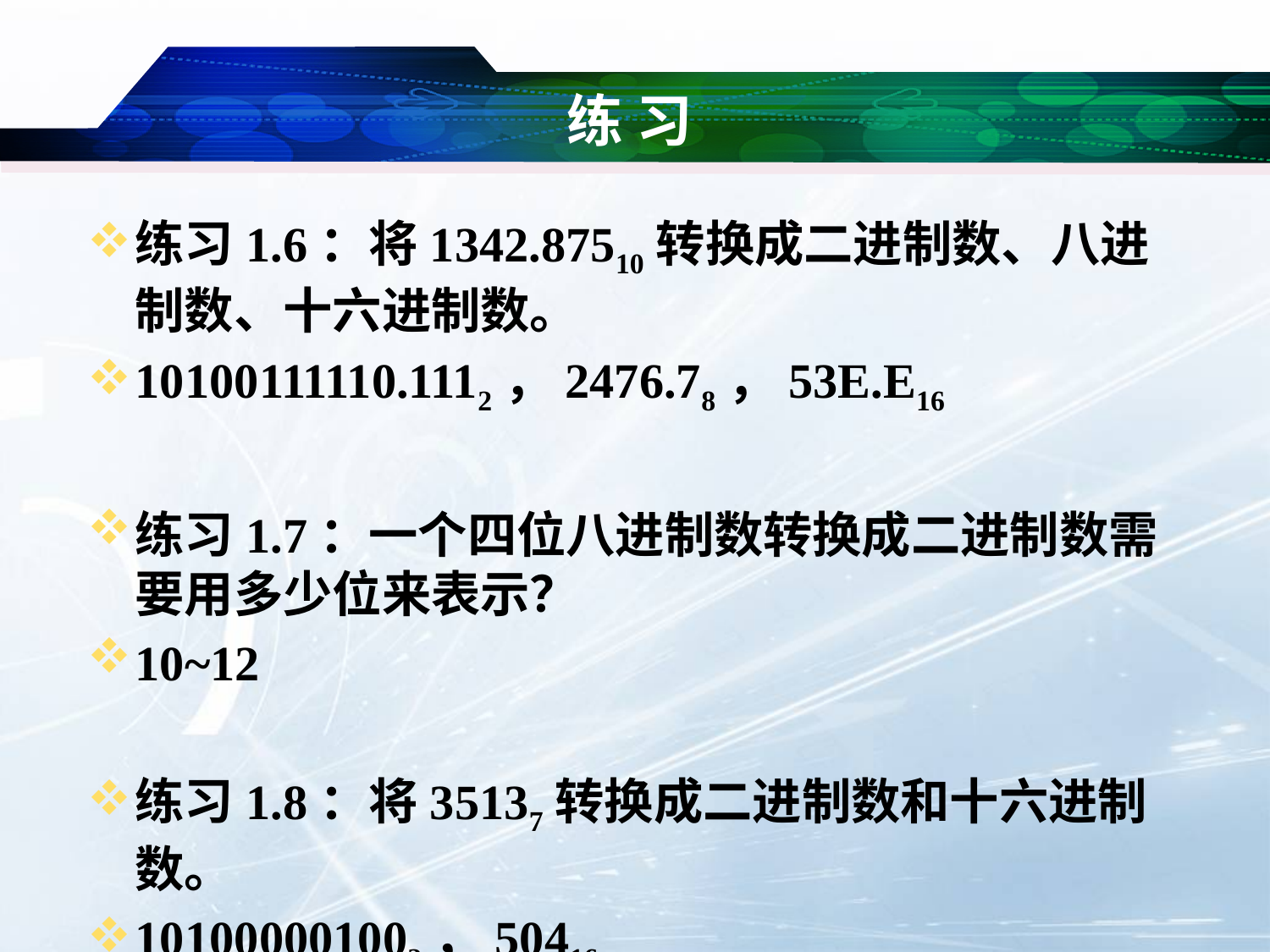

# 练 习
练习1.6：将1342.87510转换成二进制数、八进制数、十六进制数。
10100111110.1112，2476.78，53E.E16

练习1.7：一个四位八进制数转换成二进制数需要用多少位来表示？
10~12

练习1.8：将35137转换成二进制数和十六进制数。
101000001002，50416